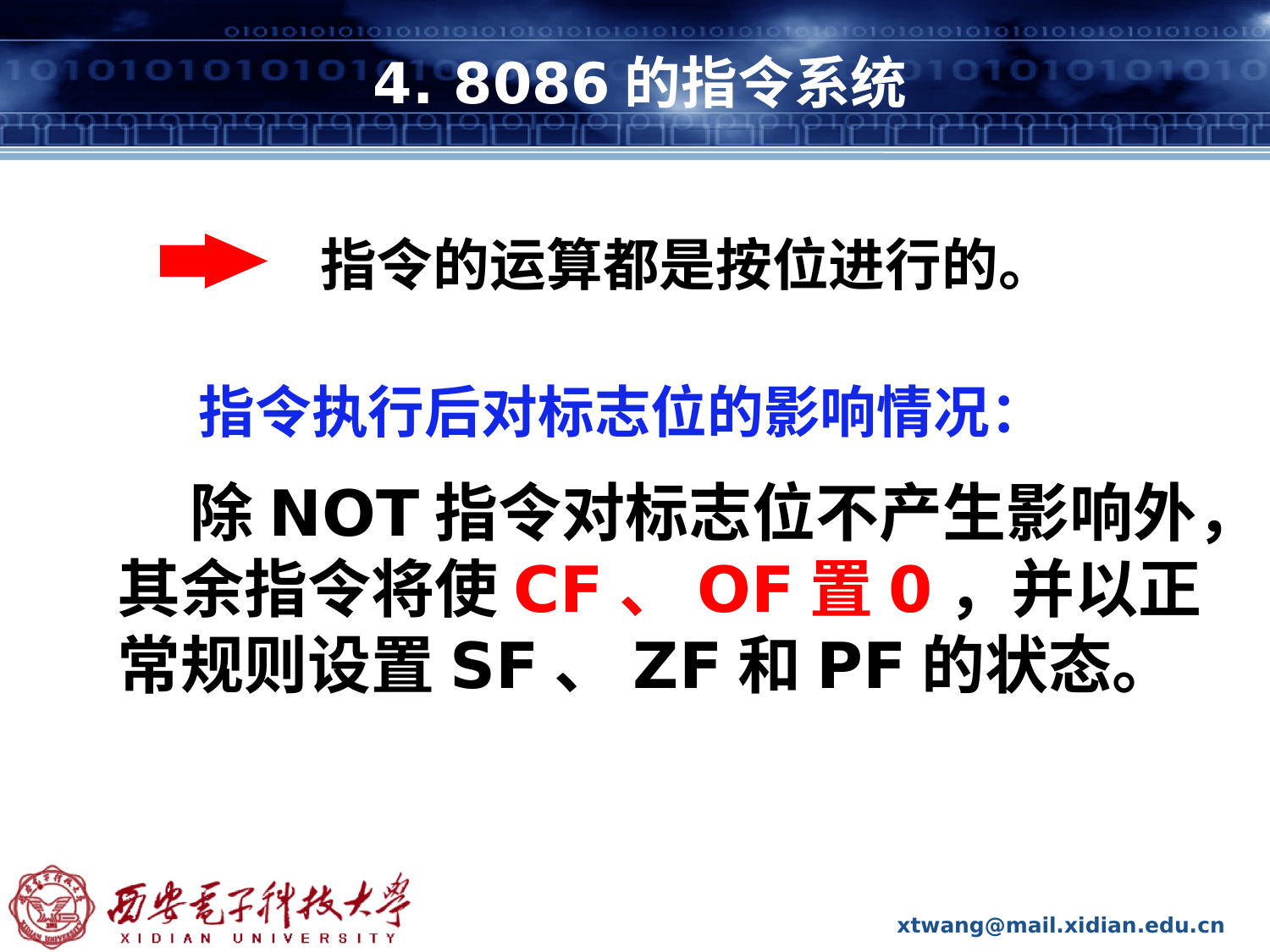

# 4. 8086的指令系统

 指令的运算都是按位进行的。
    指令执行后对标志位的影响情况：
    除NOT指令对标志位不产生影响外，其余指令将使CF、OF置0，并以正常规则设置SF、ZF和PF的状态。